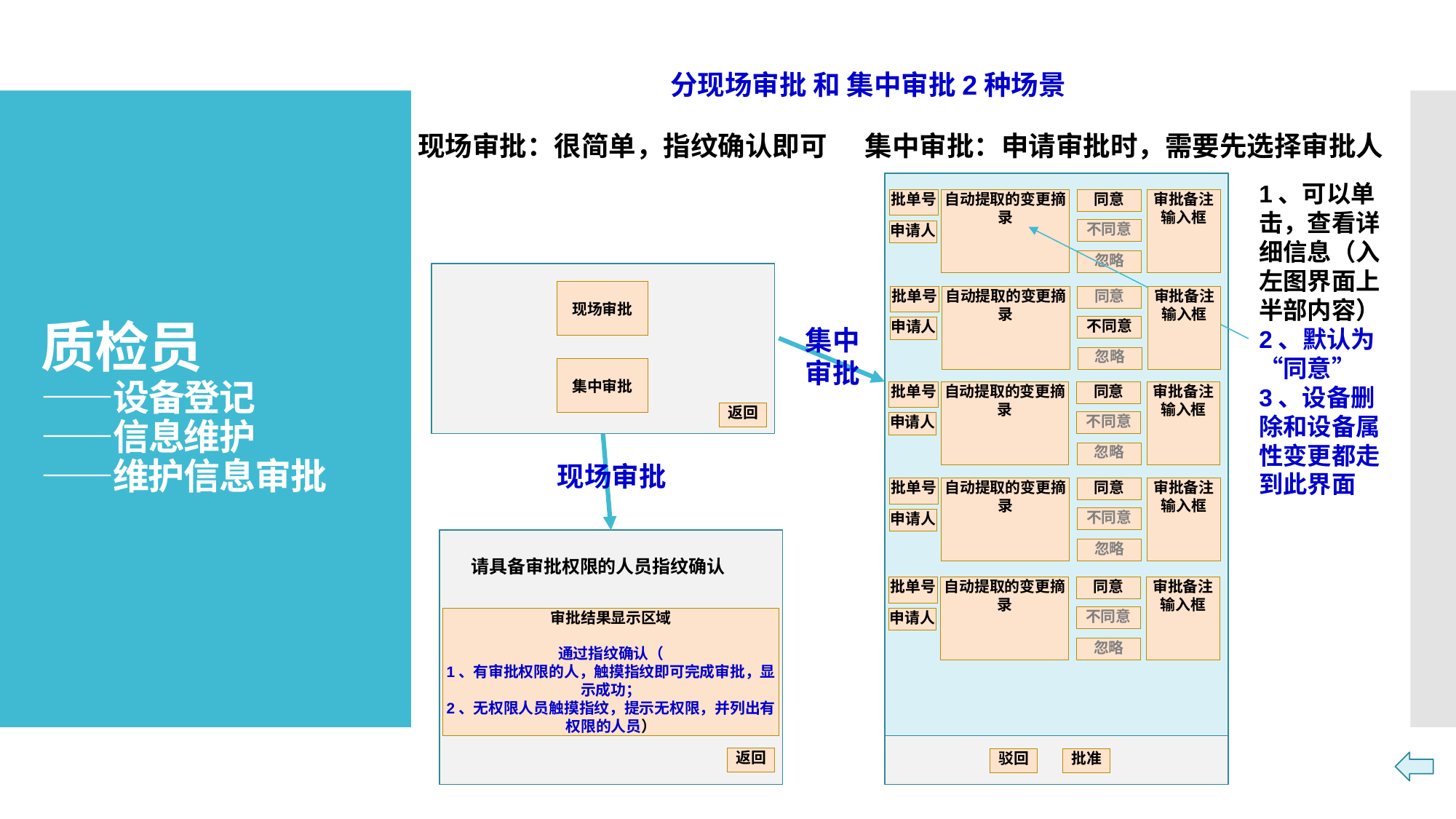

分现场审批 和 集中审批2种场景
现场审批：很简单，指纹确认即可
集中审批：申请审批时，需要先选择审批人
# 质检员 ——设备登记 ——信息维护 ——维护信息审批

1、可以单击，查看详细信息（入左图界面上半部内容）
2、默认为“同意”
3、设备删除和设备属性变更都走到此界面

审批备注输入框
批单号
自动提取的变更摘录
同意
不同意
申请人
忽略

现场审批
审批备注输入框
批单号
自动提取的变更摘录
同意
不同意
申请人
忽略

集中
审批

集中审批
审批备注输入框
批单号
自动提取的变更摘录
同意
不同意
申请人
忽略
返回
现场审批
审批备注输入框
批单号
自动提取的变更摘录
同意
不同意
申请人
忽略

请具备审批权限的人员指纹确认
审批备注输入框
批单号
自动提取的变更摘录
同意
不同意
申请人
忽略
审批结果显示区域

通过指纹确认（
1、有审批权限的人，触摸指纹即可完成审批，显示成功；
2、无权限人员触摸指纹，提示无权限，并列出有权限的人员）
返回
驳回
批准